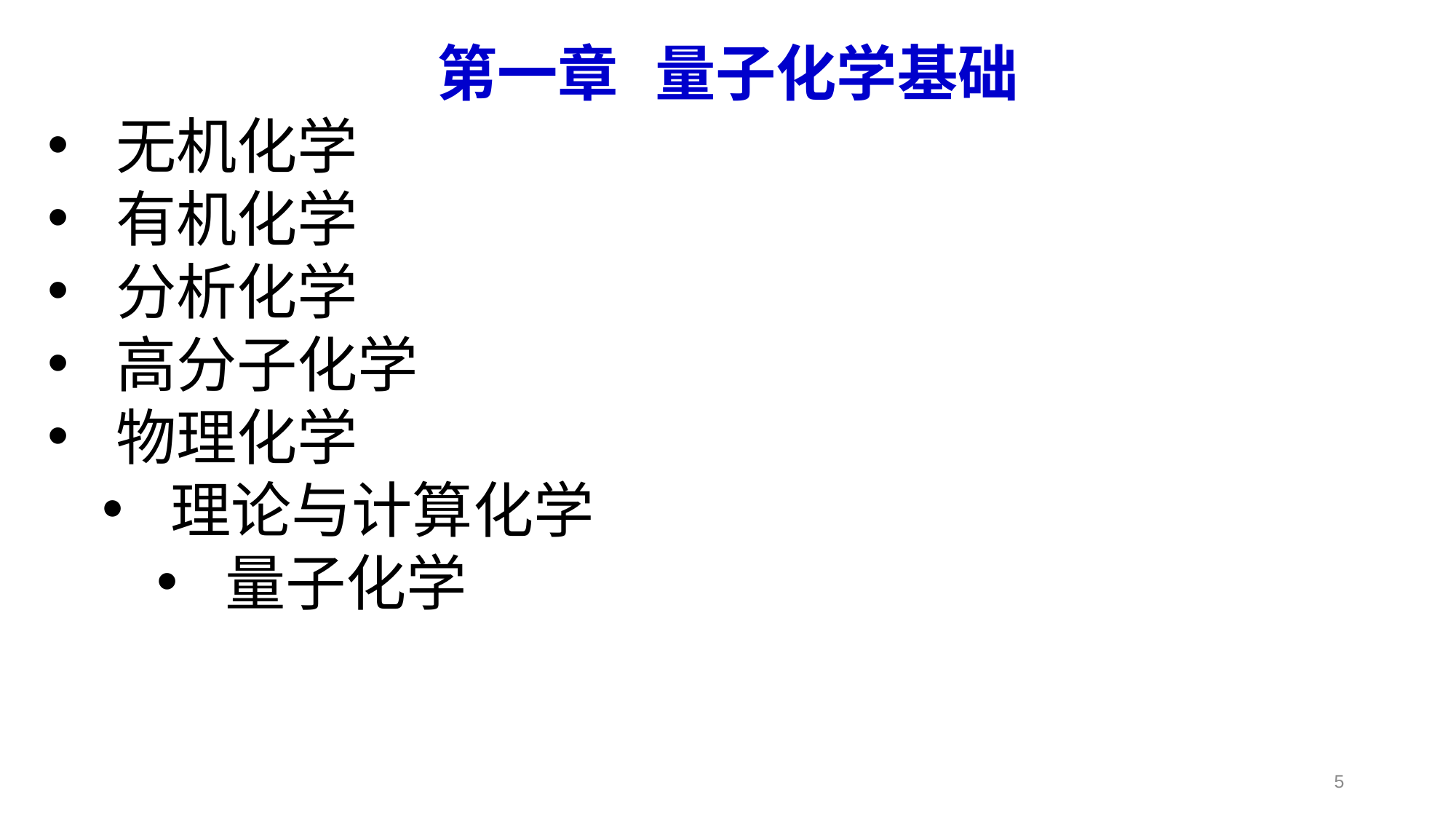

第一章	量子化学基础
无机化学
有机化学
分析化学
高分子化学
物理化学
理论与计算化学
量子化学
5